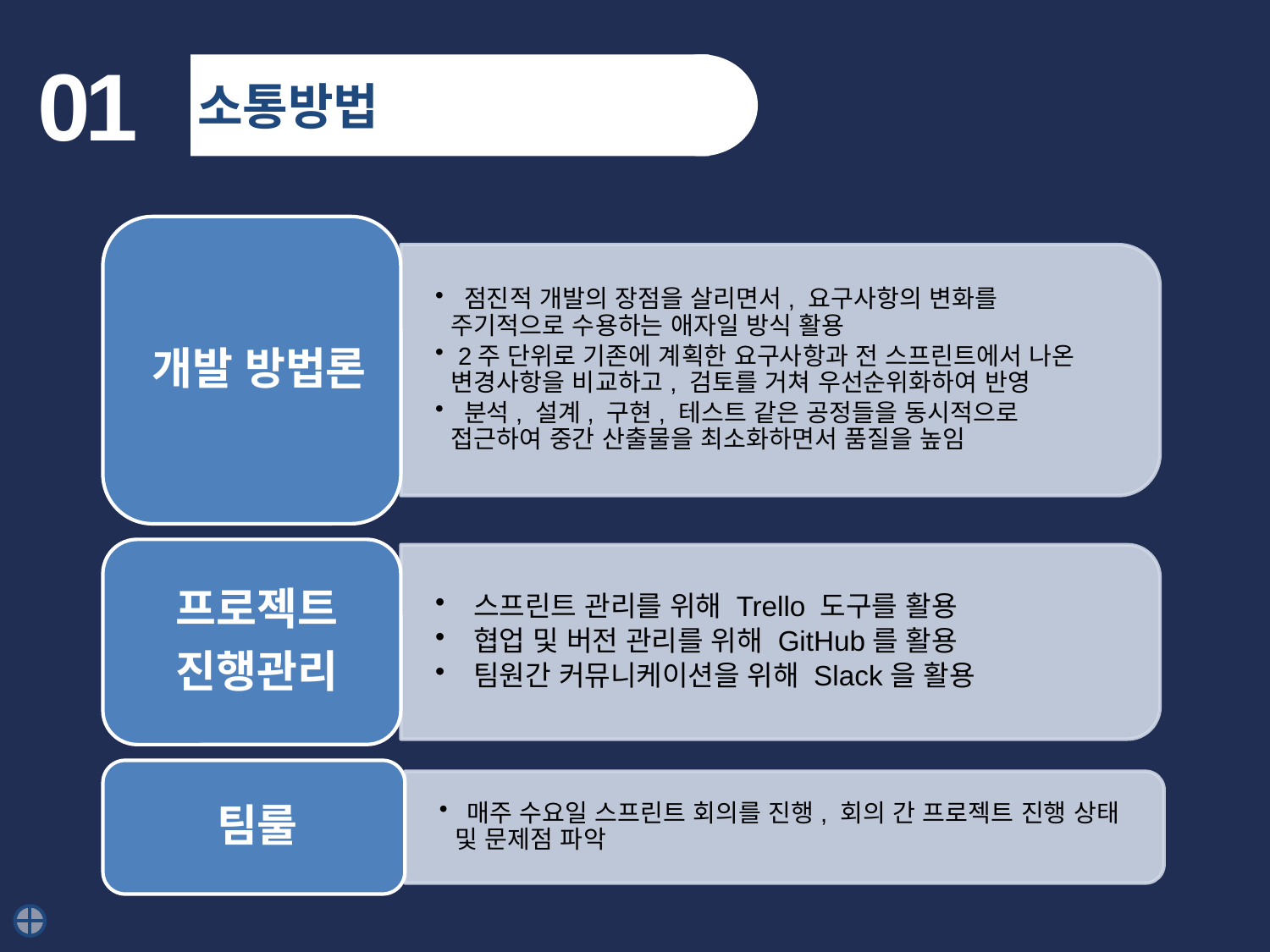

01

소통방법
 점진적 개발의 장점을 살리면서, 요구사항의 변화를 주기적으로 수용하는 애자일 방식 활용
 2주 단위로 기존에 계획한 요구사항과 전 스프린트에서 나온 변경사항을 비교하고, 검토를 거쳐 우선순위화하여 반영
 분석, 설계, 구현, 테스트 같은 공정들을 동시적으로 접근하여 중간 산출물을 최소화하면서 품질을 높임
개발 방법론
 스프린트 관리를 위해 Trello 도구를 활용
 협업 및 버전 관리를 위해 GitHub를 활용
 팀원간 커뮤니케이션을 위해 Slack을 활용
프로젝트
진행관리
 매주 수요일 스프린트 회의를 진행, 회의 간 프로젝트 진행 상태 및 문제점 파악
팀룰